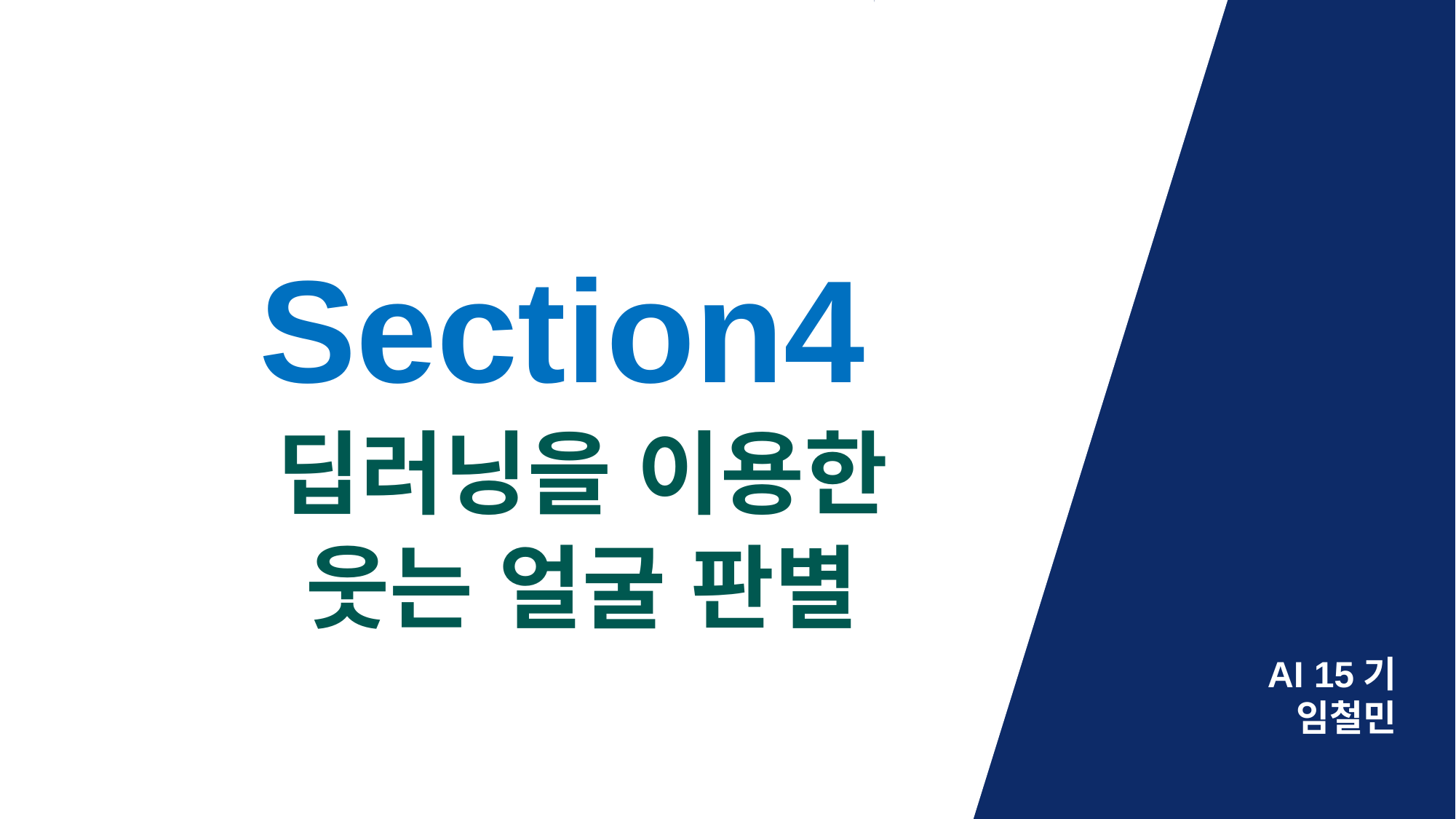

Section4
딥러닝을 이용한
웃는 얼굴 판별
AI 15기 임철민